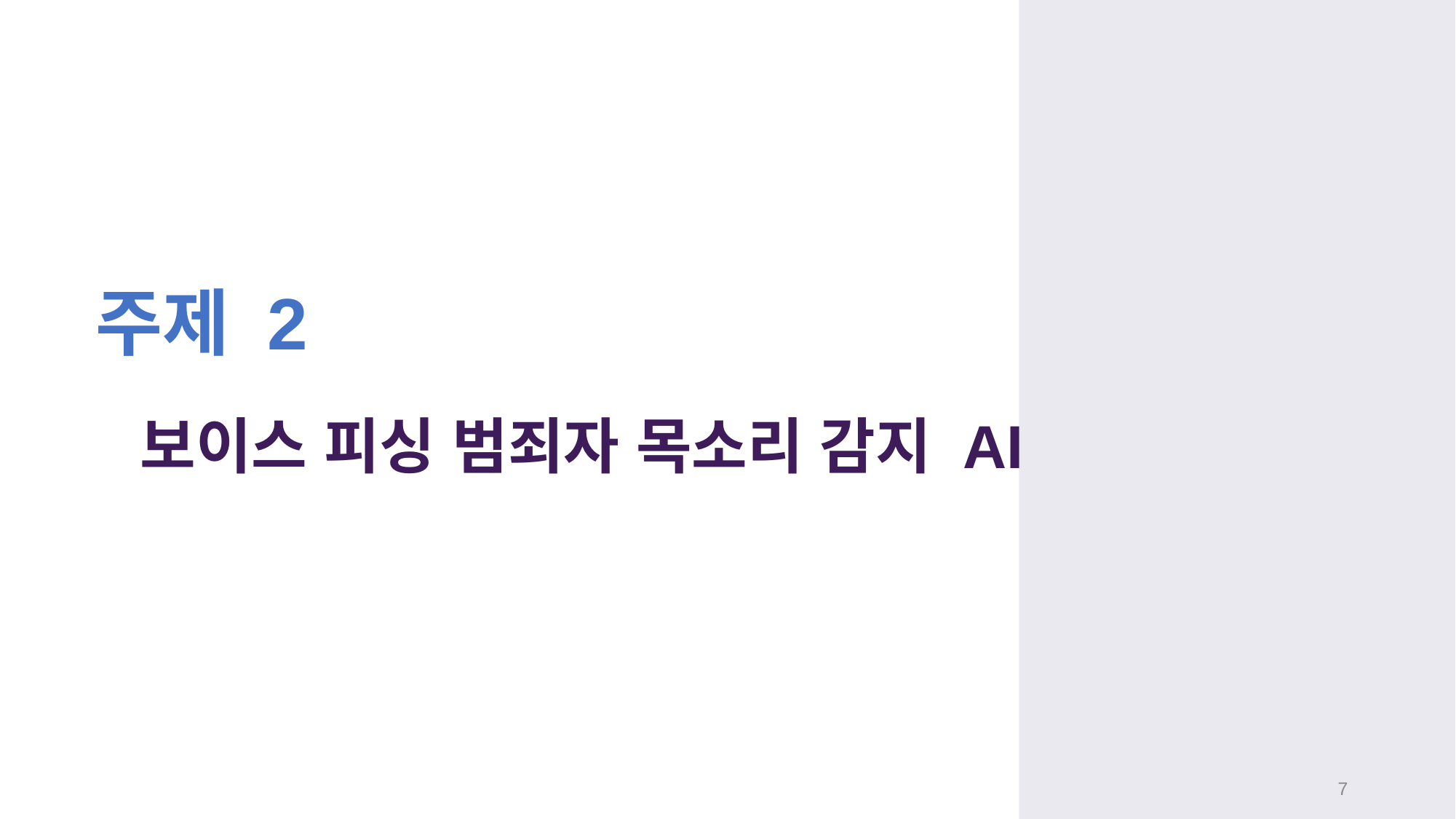

주제 2
보이스 피싱 범죄자 목소리 감지 AI

7